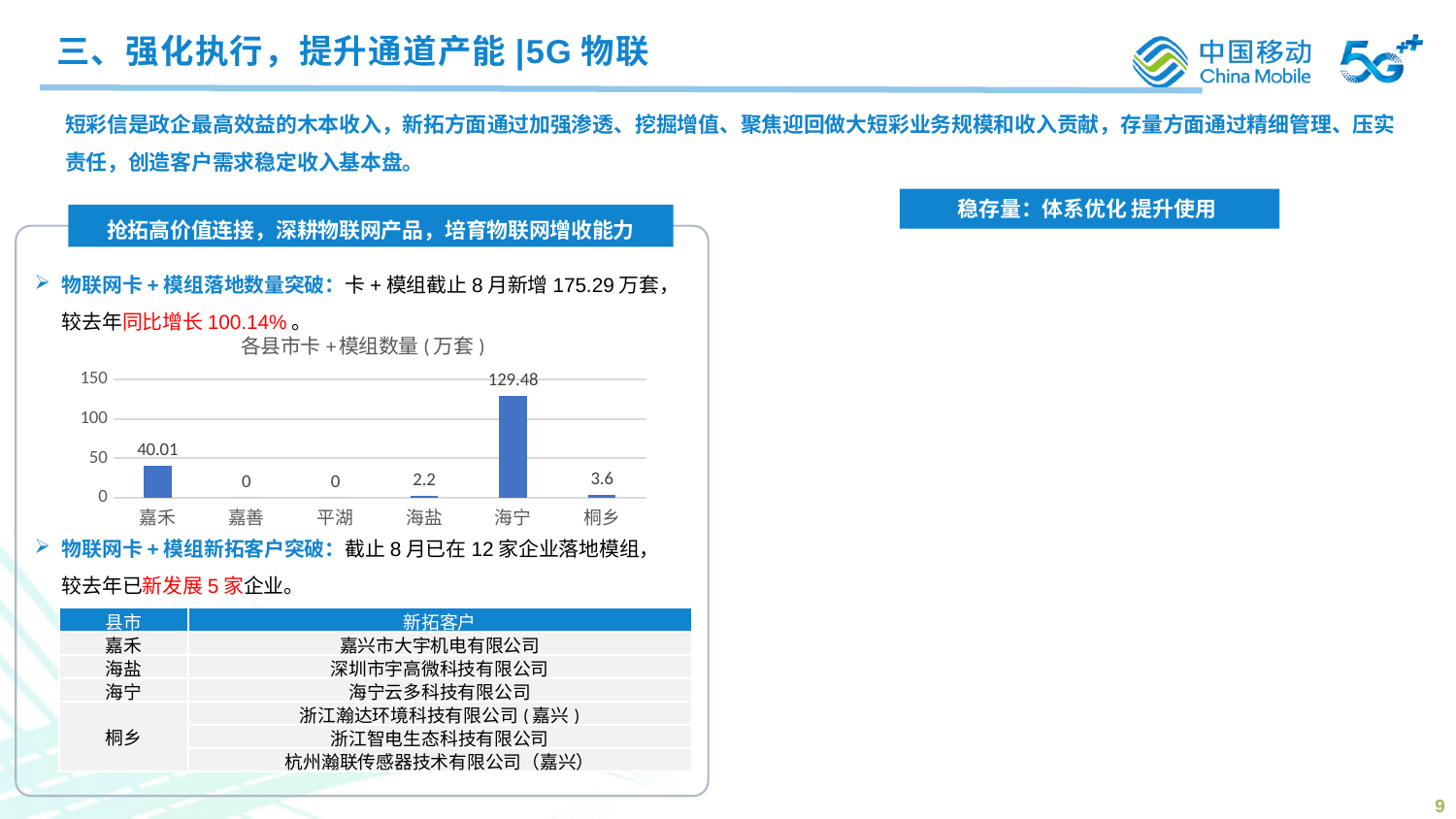

三、强化执行，提升通道产能|5G物联
短彩信是政企最高效益的木本收入，新拓方面通过加强渗透、挖掘增值、聚焦迎回做大短彩业务规模和收入贡献，存量方面通过精细管理、压实责任，创造客户需求稳定收入基本盘。
        稳存量：体系优化 提升使用
抢拓高价值连接，深耕物联网产品，培育物联网增收能力

物联网卡+模组落地数量突破：卡+模组截止8月新增175.29万套，较去年同比增长100.14%。

### Chart: 各县市卡+模组数量(万套)

| Category | 卡+模组数量(万套) |
|---|---|
| 嘉禾 | 40.01 |
| 嘉善 | 0.0 |
| 平湖 | 0.0 |
| 海盐 | 2.2 |
| 海宁 | 129.48 |
| 桐乡 | 3.6 |
物联网卡+模组新拓客户突破：截止8月已在12家企业落地模组，较去年已新发展5家企业。

| 县市 | 新拓客户 |
| --- | --- |
| 嘉禾 | 嘉兴市大宇机电有限公司 |
| 海盐 | 深圳市宇高微科技有限公司 |
| 海宁 | 海宁云多科技有限公司 |
| 桐乡 | 浙江瀚达环境科技有限公司(嘉兴) |
|  | 浙江智电生态科技有限公司 |
|  | 杭州瀚联传感器技术有限公司（嘉兴） |